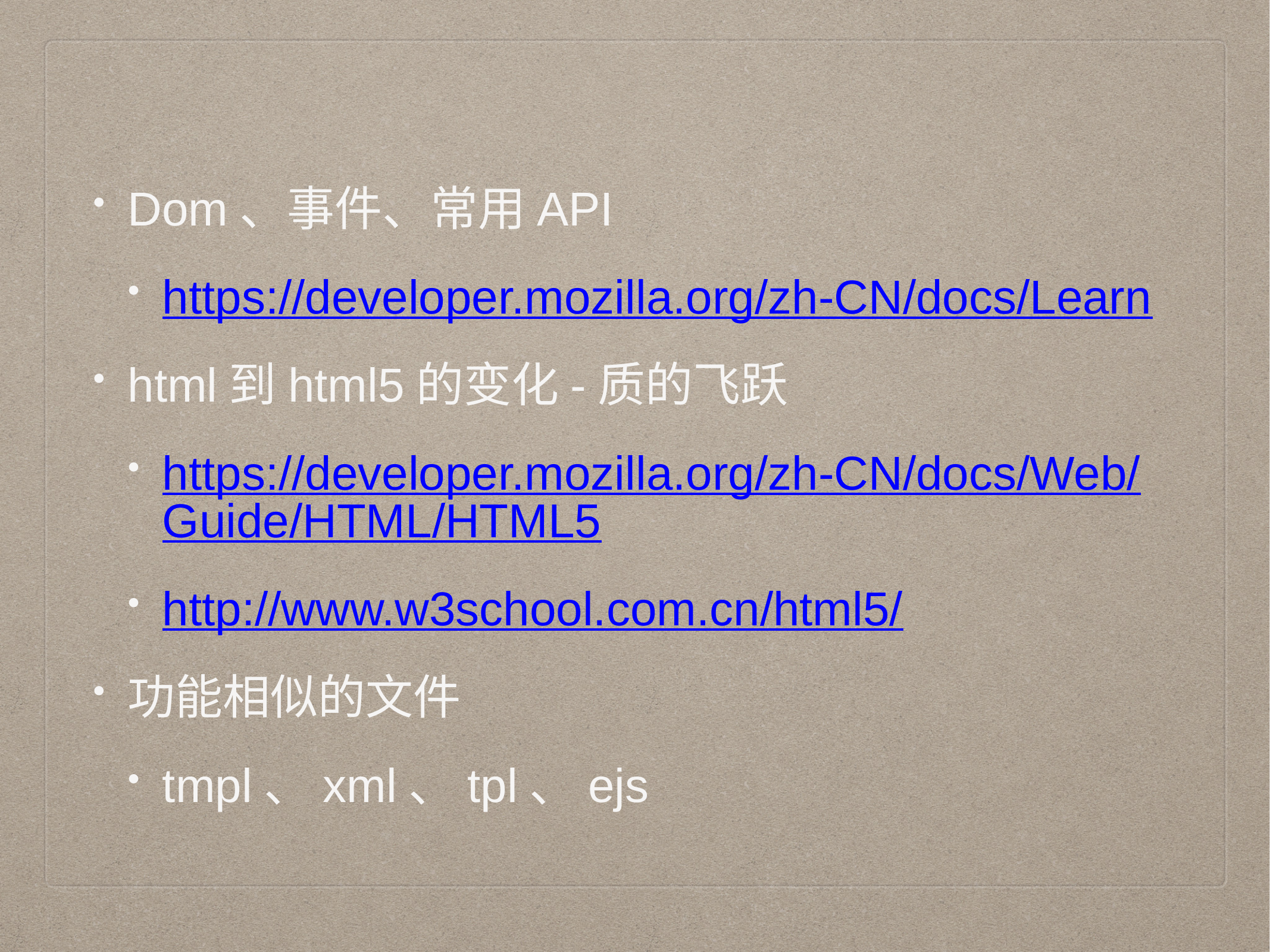

Dom、事件、常用API
https://developer.mozilla.org/zh-CN/docs/Learn
html到html5的变化-质的飞跃
https://developer.mozilla.org/zh-CN/docs/Web/Guide/HTML/HTML5
http://www.w3school.com.cn/html5/
功能相似的文件
tmpl、xml、tpl、ejs